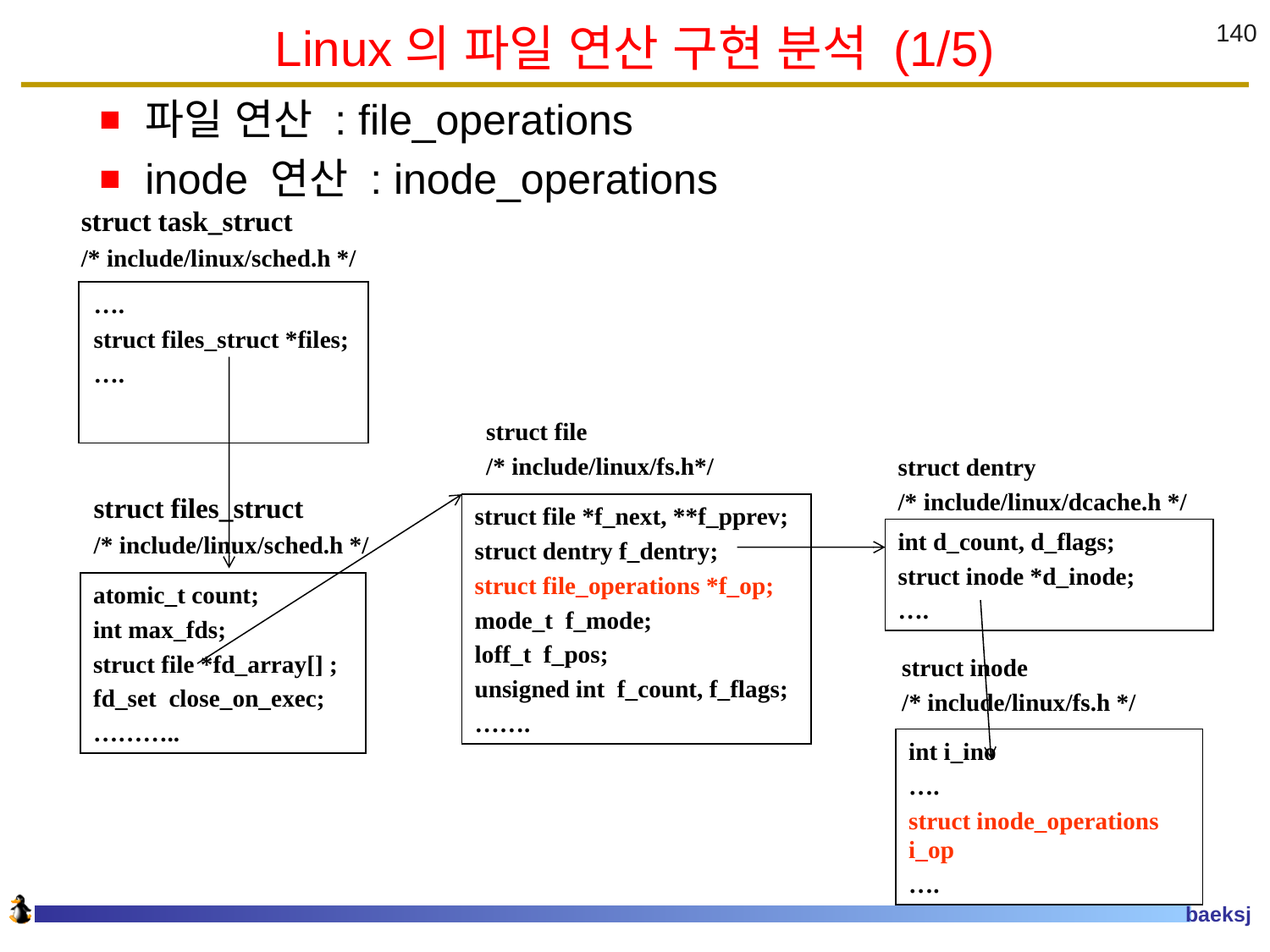

# Linux의 파일 연산 구현 분석 (1/5)
140
파일 연산 : file_operations
inode 연산 : inode_operations

struct task_struct
/* include/linux/sched.h */

….
struct files_struct *files;
….

struct file
/* include/linux/fs.h*/
struct dentry
/* include/linux/dcache.h */
struct files_struct
/* include/linux/sched.h */

struct file *f_next, **f_pprev;
struct dentry f_dentry;
struct file_operations *f_op;
mode_t  f_mode;
loff_t  f_pos;
unsigned int  f_count, f_flags;
…….

int d_count, d_flags;
struct inode *d_inode;
….

atomic_t count;
int max_fds;
struct file *fd_array[] ;
fd_set  close_on_exec;
………..

struct inode
/* include/linux/fs.h */

int i_ino
….
struct inode_operations i_op
….